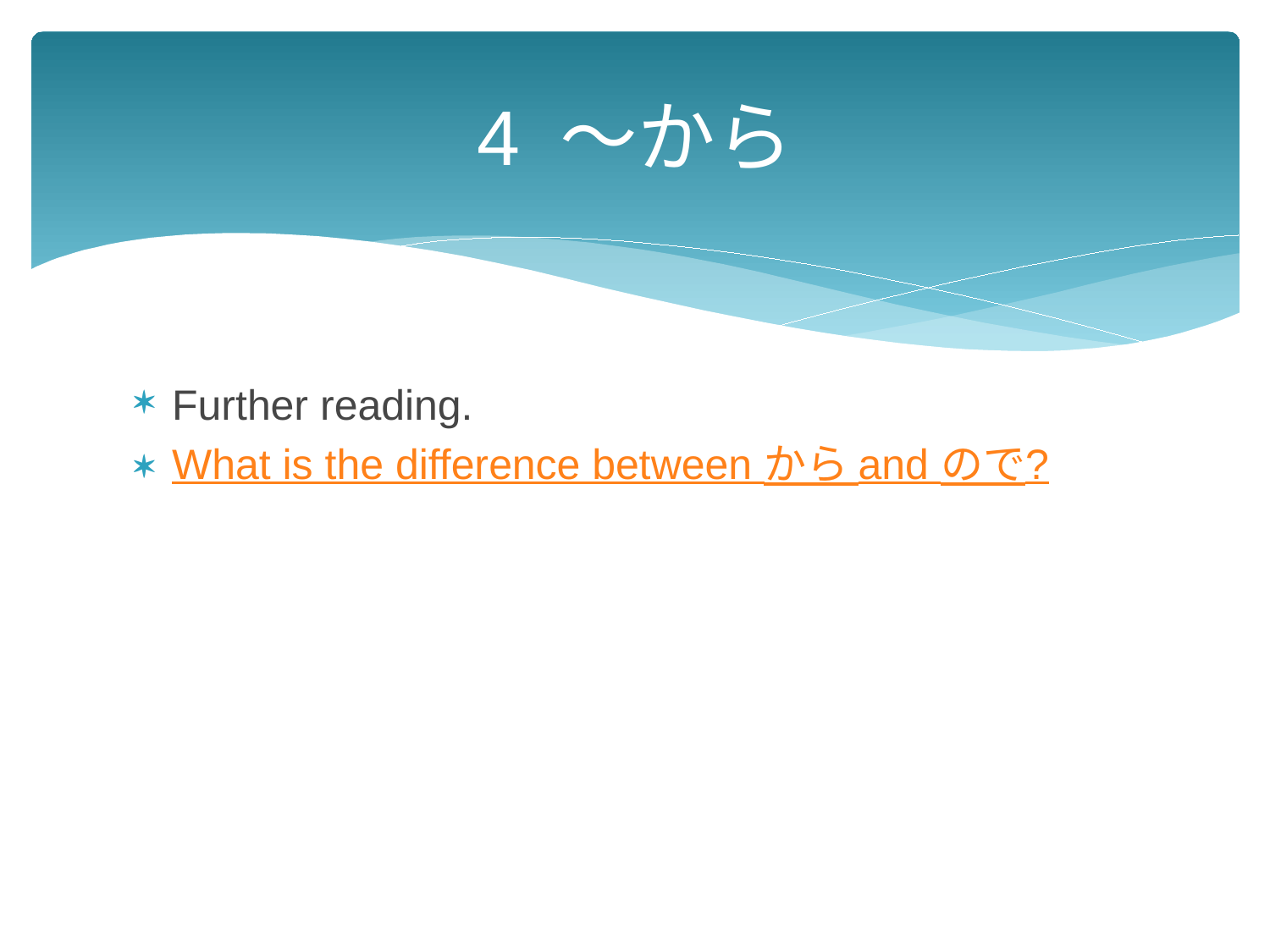

# 4 ～から
Further reading.
What is the difference between から and ので?